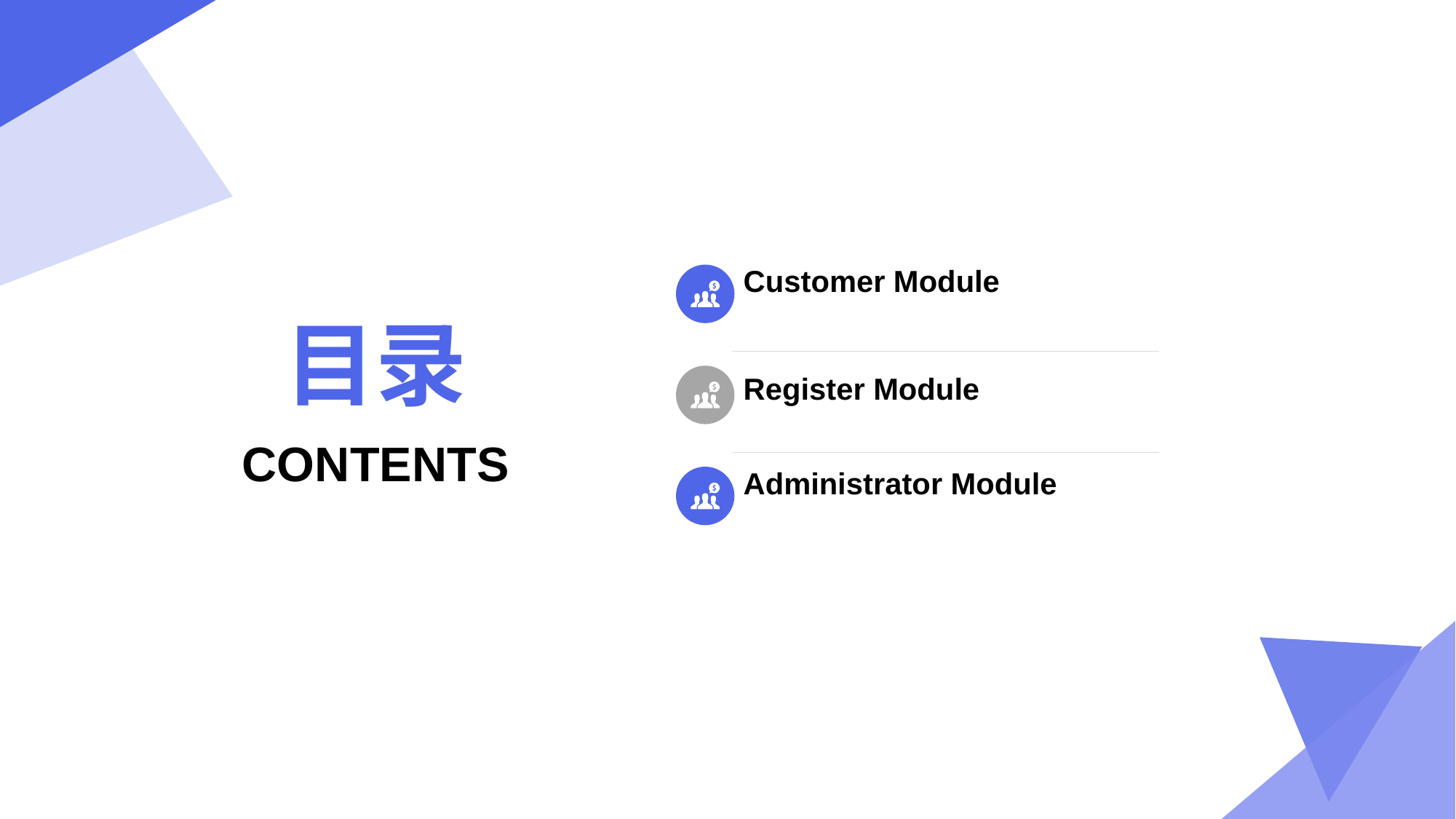

Customer Module

目录
Register Module

Contents
Administrator Module